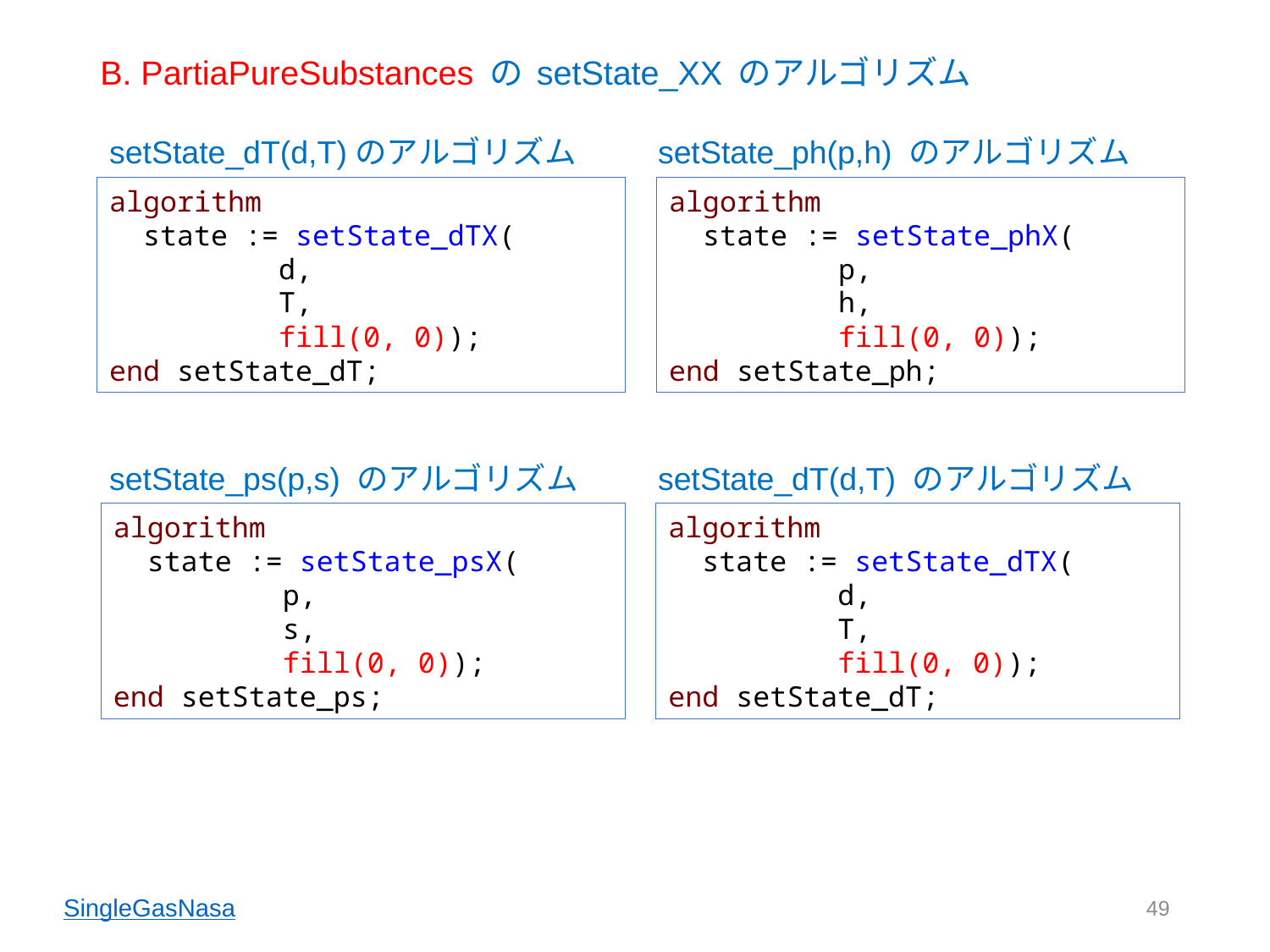

# B. PartiaPureSubstances の setState_XX のアルゴリズム
setState_dT(d,T)のアルゴリズム
setState_ph(p,h) のアルゴリズム
algorithm
  state := setState_dTX(
          d,
          T,
          fill(0, 0));
end setState_dT;
algorithm
  state := setState_phX(
          p,
          h,
          fill(0, 0));
end setState_ph;
setState_ps(p,s) のアルゴリズム
setState_dT(d,T) のアルゴリズム
algorithm
  state := setState_psX(
          p,
          s,
          fill(0, 0));
end setState_ps;
algorithm
  state := setState_dTX(
          d,
          T,
          fill(0, 0));
end setState_dT;
49
SingleGasNasa